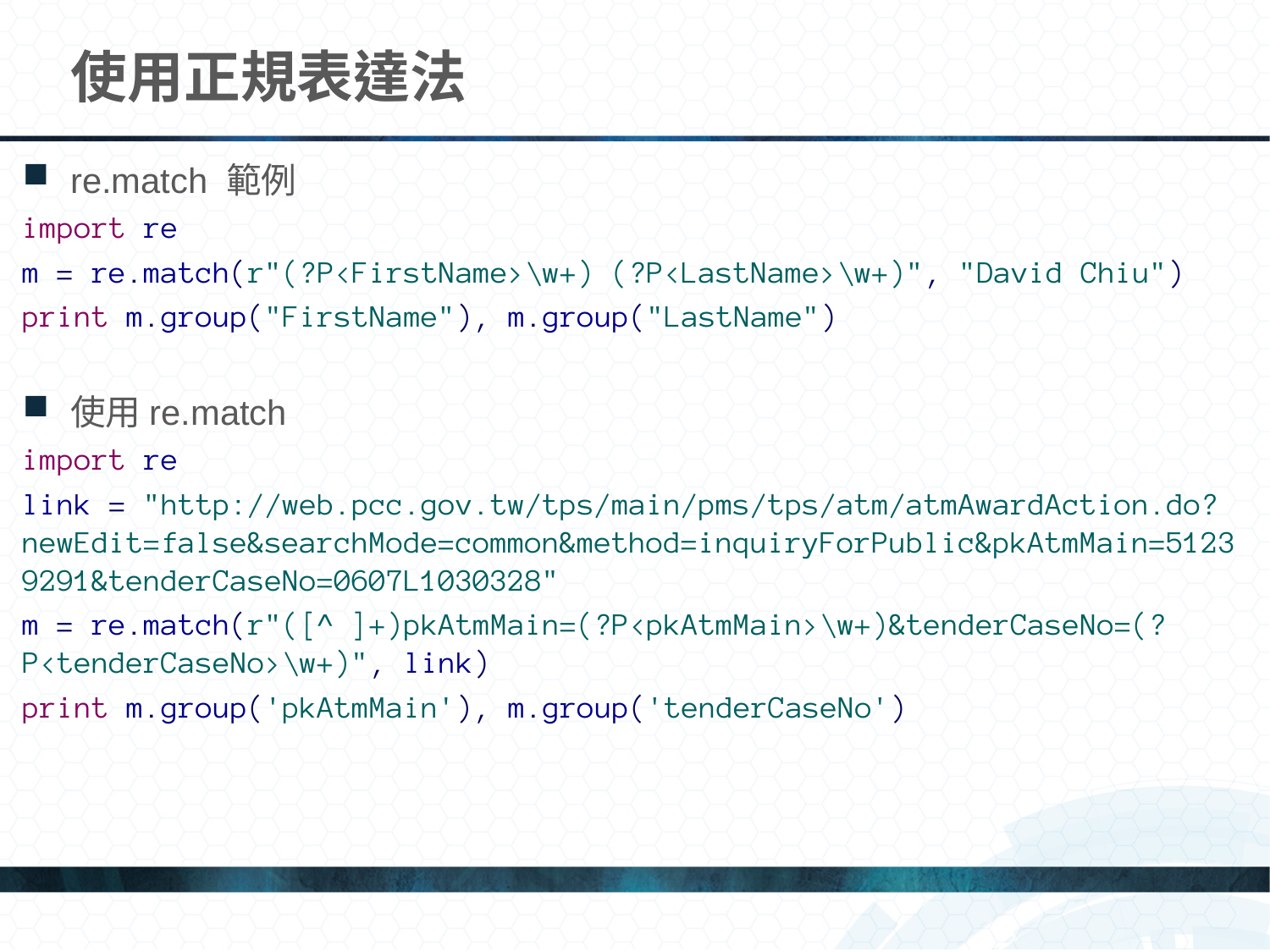

# 使用正規表達法
re.match 範例
import re
m = re.match(r"(?P<FirstName>\w+) (?P<LastName>\w+)", "David Chiu")
print m.group("FirstName"), m.group("LastName")

使用re.match
import re
link = "http://web.pcc.gov.tw/tps/main/pms/tps/atm/atmAwardAction.do?newEdit=false&searchMode=common&method=inquiryForPublic&pkAtmMain=51239291&tenderCaseNo=0607L1030328"
m = re.match(r"([^ ]+)pkAtmMain=(?P<pkAtmMain>\w+)&tenderCaseNo=(?P<tenderCaseNo>\w+)", link)
print m.group('pkAtmMain'), m.group('tenderCaseNo')